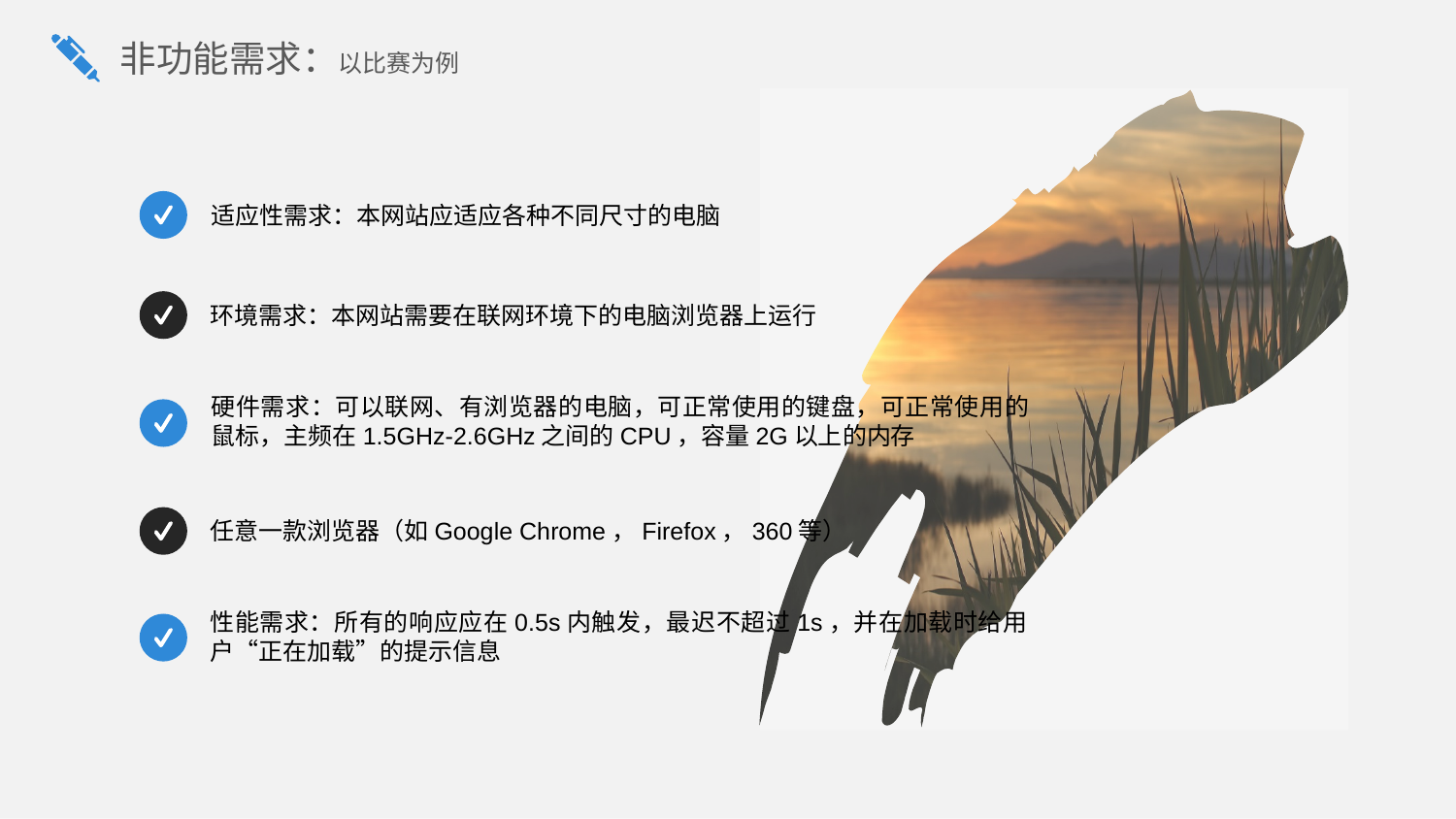

非功能需求：以比赛为例

适应性需求：本网站应适应各种不同尺寸的电脑

环境需求：本网站需要在联网环境下的电脑浏览器上运行
硬件需求：可以联网、有浏览器的电脑，可正常使用的键盘，可正常使用的鼠标，主频在1.5GHz-2.6GHz之间的CPU，容量2G以上的内存

任意一款浏览器（如Google Chrome，Firefox，360等）
性能需求：所有的响应应在0.5s内触发，最迟不超过1s，并在加载时给用户“正在加载”的提示信息